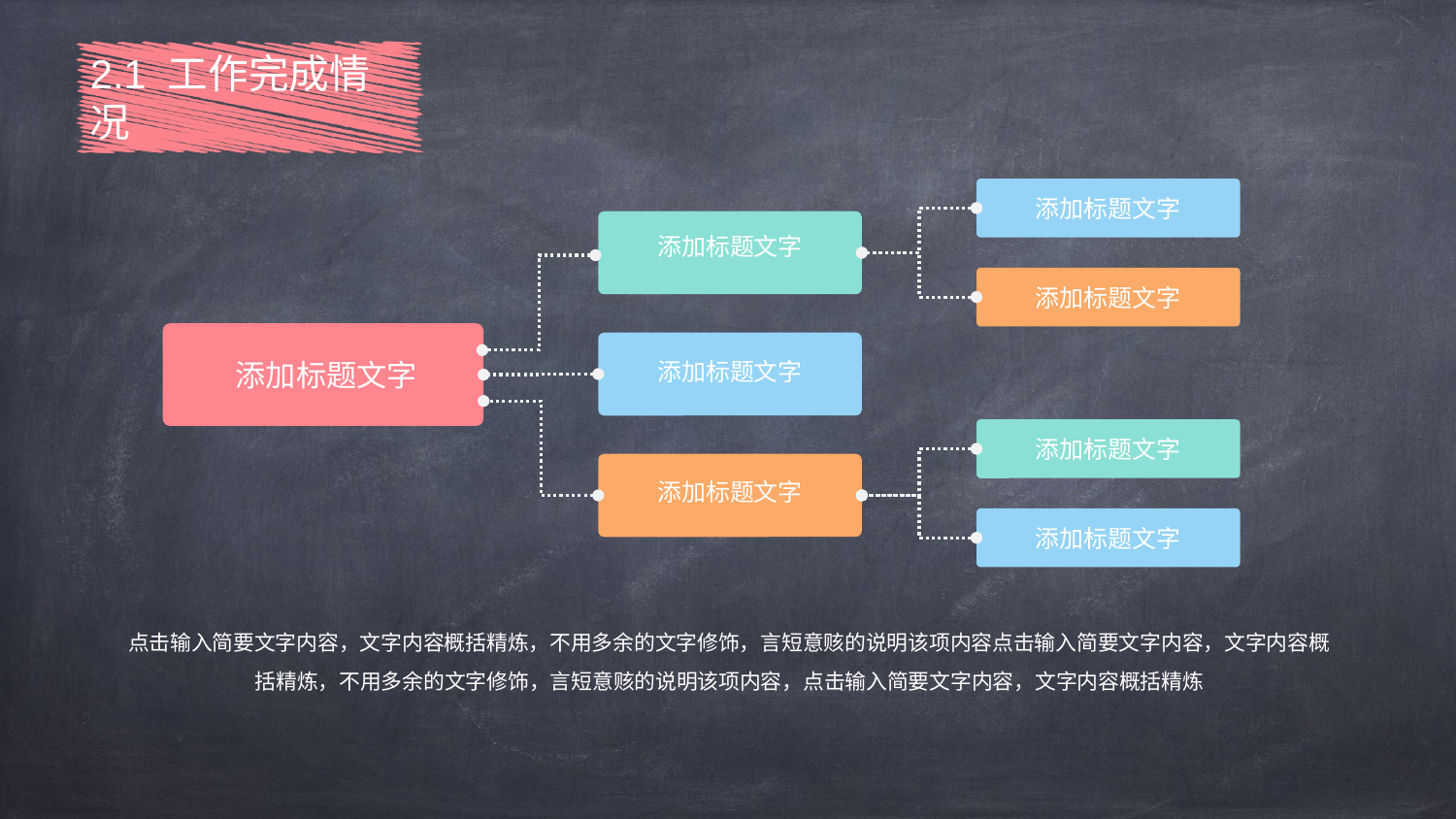

2.1 工作完成情况

添加标题文字

添加标题文字

添加标题文字

添加标题文字

添加标题文字

添加标题文字

添加标题文字

添加标题文字
点击输入简要文字内容，文字内容概括精炼，不用多余的文字修饰，言短意赅的说明该项内容点击输入简要文字内容，文字内容概括精炼，不用多余的文字修饰，言短意赅的说明该项内容，点击输入简要文字内容，文字内容概括精炼